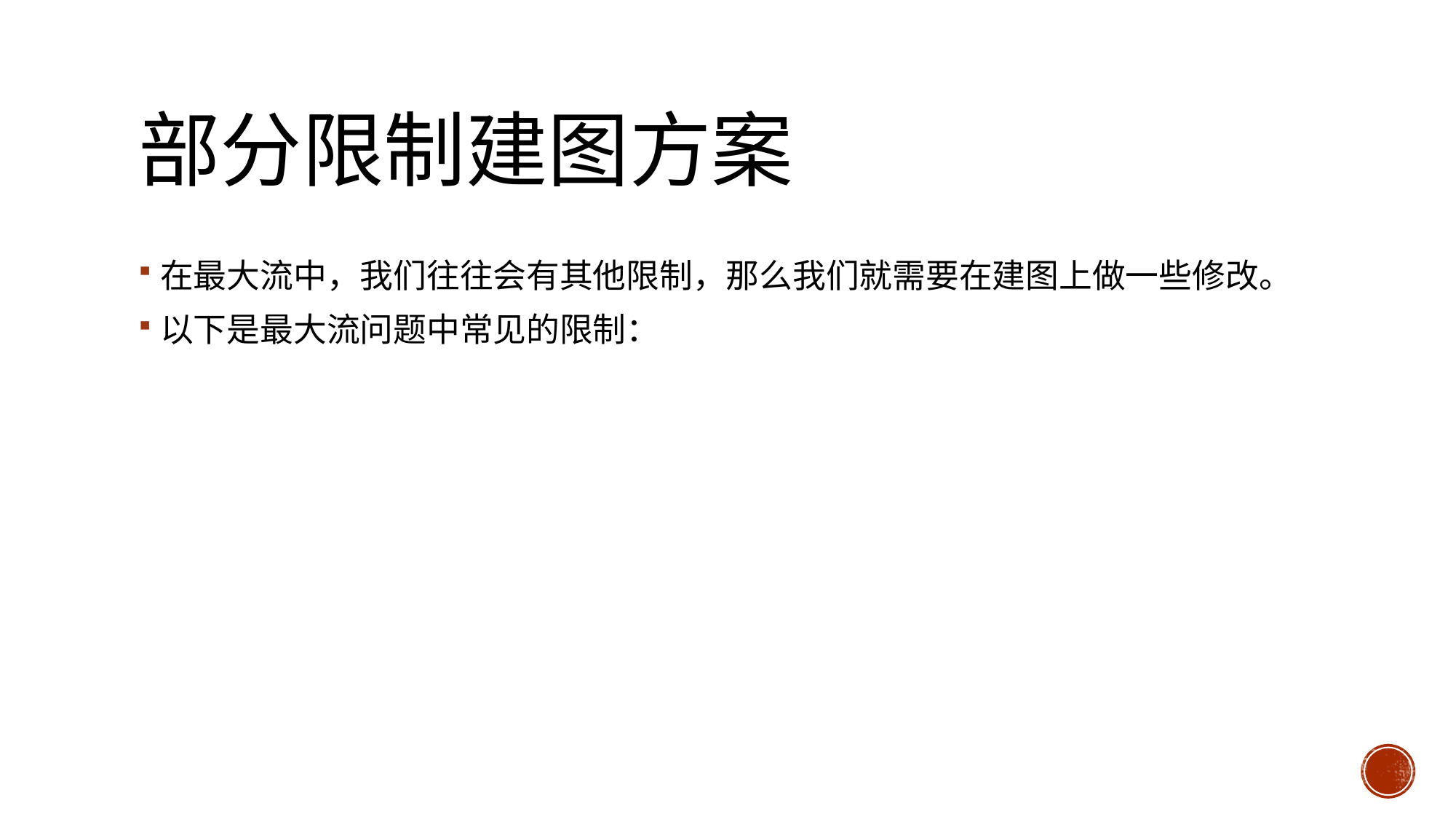

# 部分限制建图方案
在最大流中，我们往往会有其他限制，那么我们就需要在建图上做一些修改。
以下是最大流问题中常见的限制：